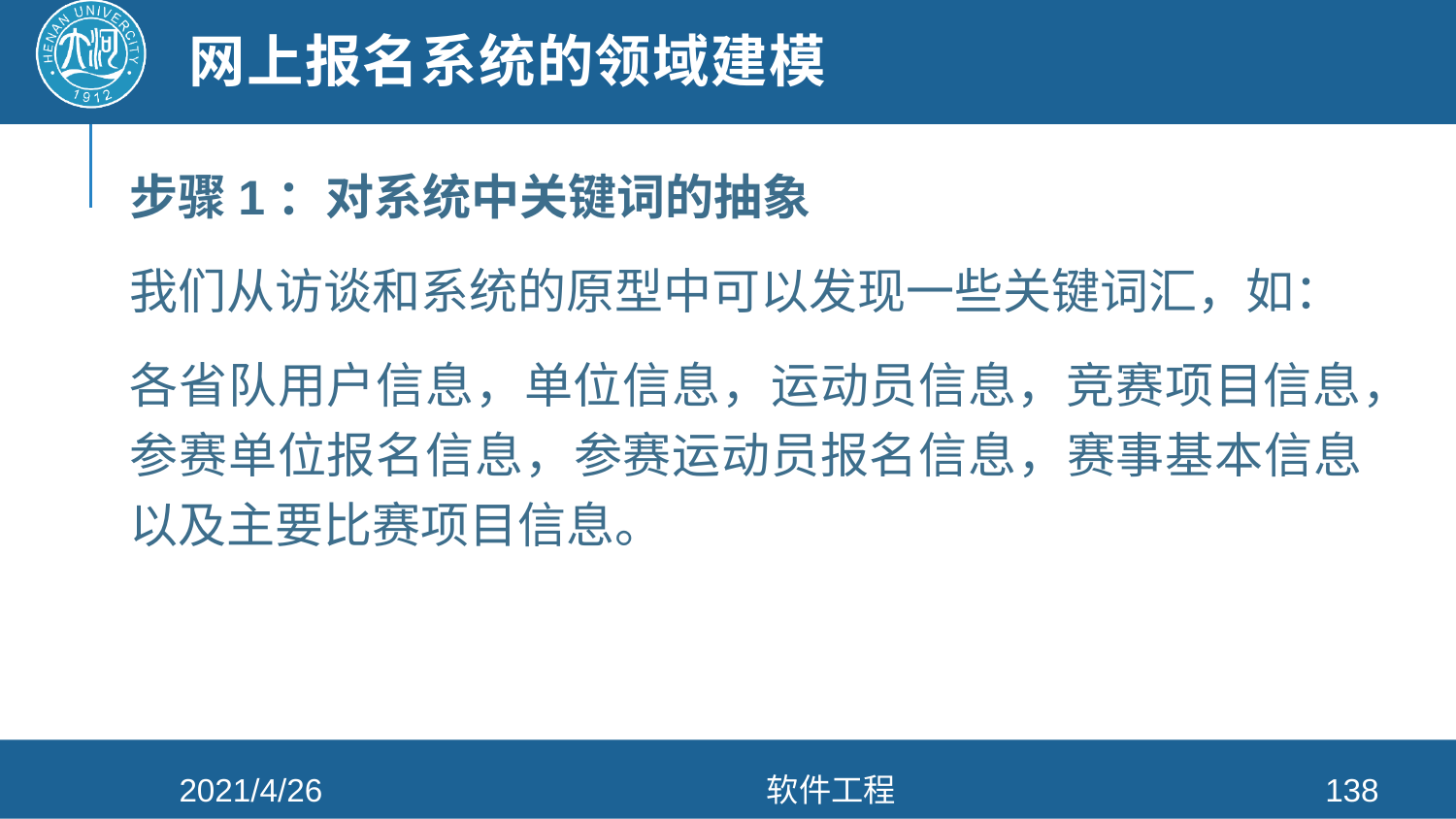

# 网上报名系统的领域建模
步骤1：对系统中关键词的抽象
我们从访谈和系统的原型中可以发现一些关键词汇，如：
各省队用户信息，单位信息，运动员信息，竞赛项目信息，参赛单位报名信息，参赛运动员报名信息，赛事基本信息以及主要比赛项目信息。
2021/4/26
软件工程
138